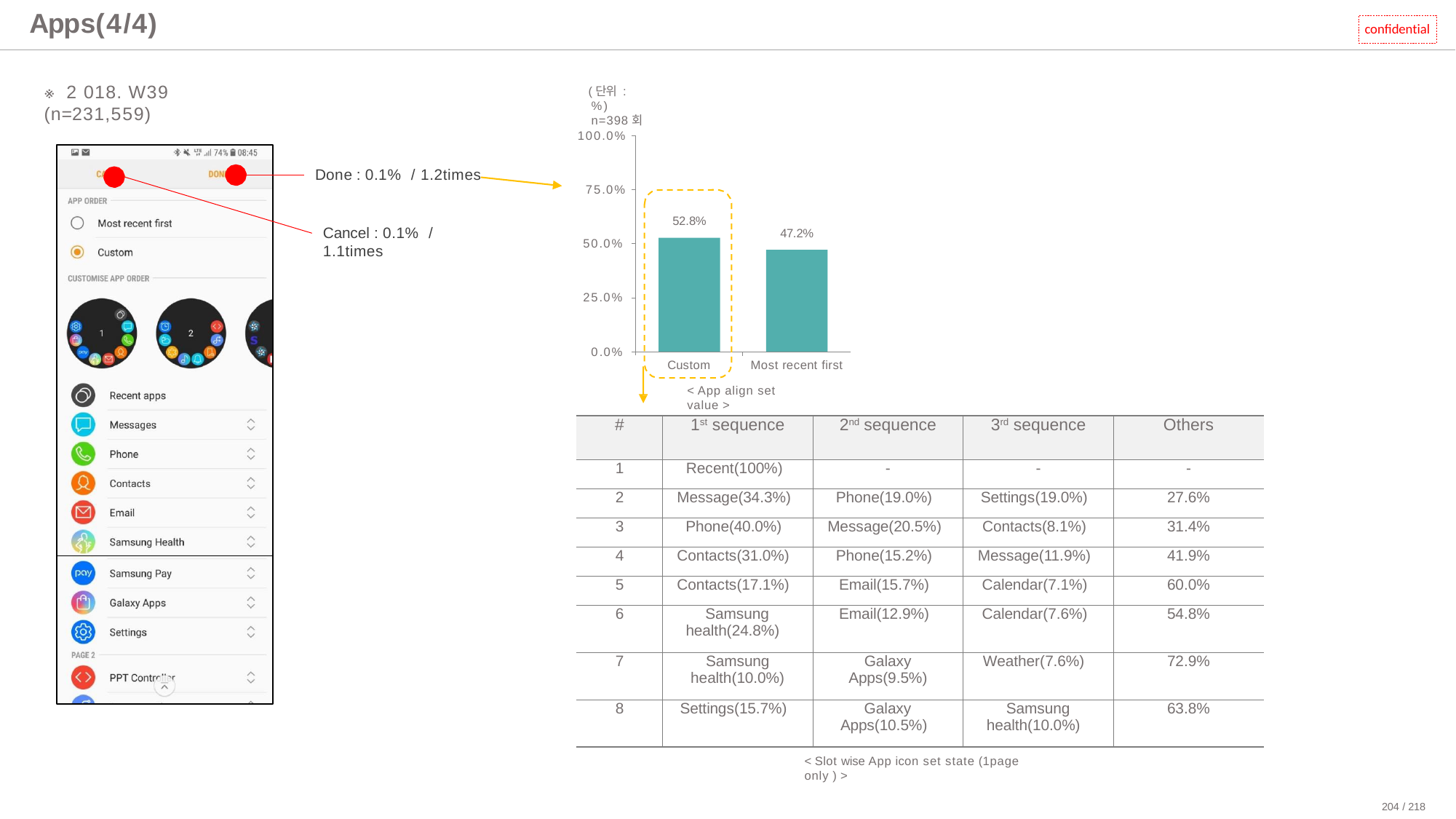

# Apps(4/4)
confidential
※2018. W39 (n=231,559)
(단위 : %) n=398회
100.0%

Done : 0.1% / 1.2times
75.0%

52.8%
Cancel : 0.1% / 1.1times
47.2%
50.0%

25.0%

0.0%

Custom
Most recent first

< App align set value >
| # | 1st sequence | 2nd sequence | 3rd sequence | Others |
| --- | --- | --- | --- | --- |
| 1 | Recent(100%) | - | - | - |
| 2 | Message(34.3%) | Phone(19.0%) | Settings(19.0%) | 27.6% |
| 3 | Phone(40.0%) | Message(20.5%) | Contacts(8.1%) | 31.4% |
| 4 | Contacts(31.0%) | Phone(15.2%) | Message(11.9%) | 41.9% |
| 5 | Contacts(17.1%) | Email(15.7%) | Calendar(7.1%) | 60.0% |
| 6 | Samsung health(24.8%) | Email(12.9%) | Calendar(7.6%) | 54.8% |
| 7 | Samsung health(10.0%) | Galaxy Apps(9.5%) | Weather(7.6%) | 72.9% |
| 8 | Settings(15.7%) | Galaxy Apps(10.5%) | Samsung health(10.0%) | 63.8% |

< Slot wise App icon set state (1page only ) >
204 / 218